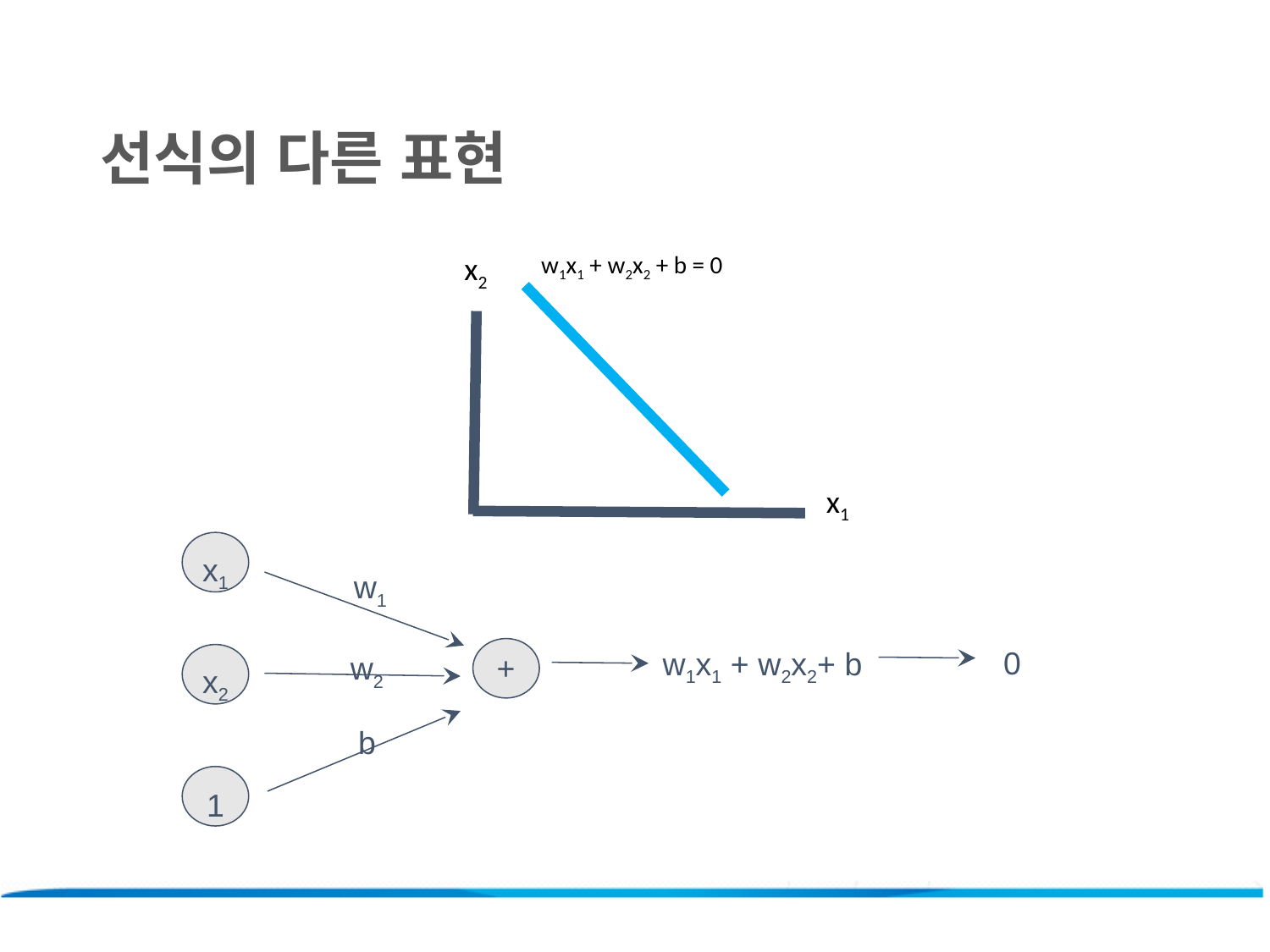

선식의 다른 표현
x2
w1x1 + w2x2 + b = 0
x1
x1

w1
w1x1 + w2x2+ b
0
+
w2

x2

b

1